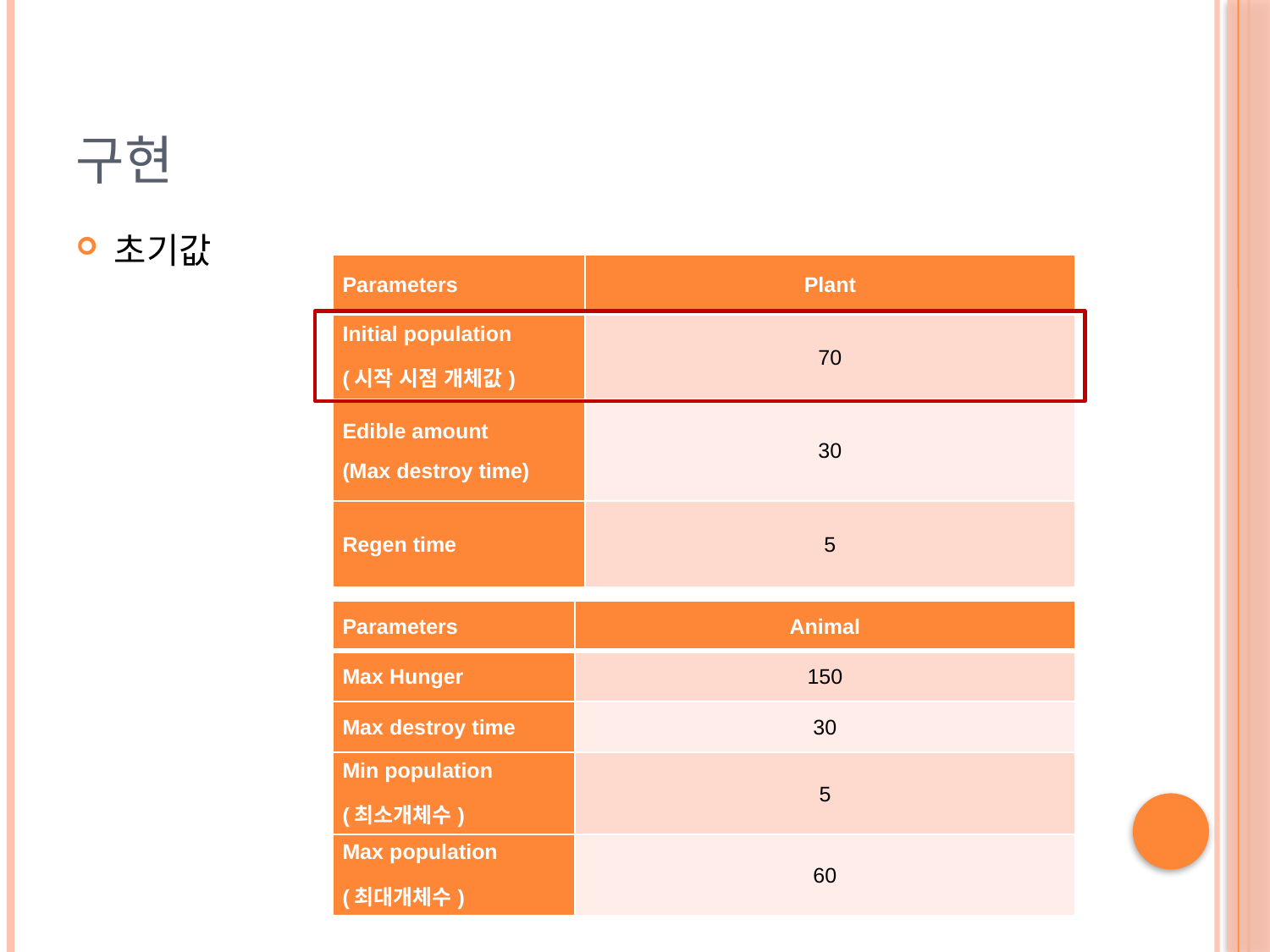

# 구현
초기값

| Parameters | Plant |
| --- | --- |
| Initial population (시작 시점 개체값) | 70 |
| Edible amount (Max destroy time) | 30 |
| Regen time | 5 |

| Parameters | Animal |
| --- | --- |
| Max Hunger | 150 |
| Max destroy time | 30 |
| Min population (최소개체수) | 5 |
| Max population (최대개체수) | 60 |